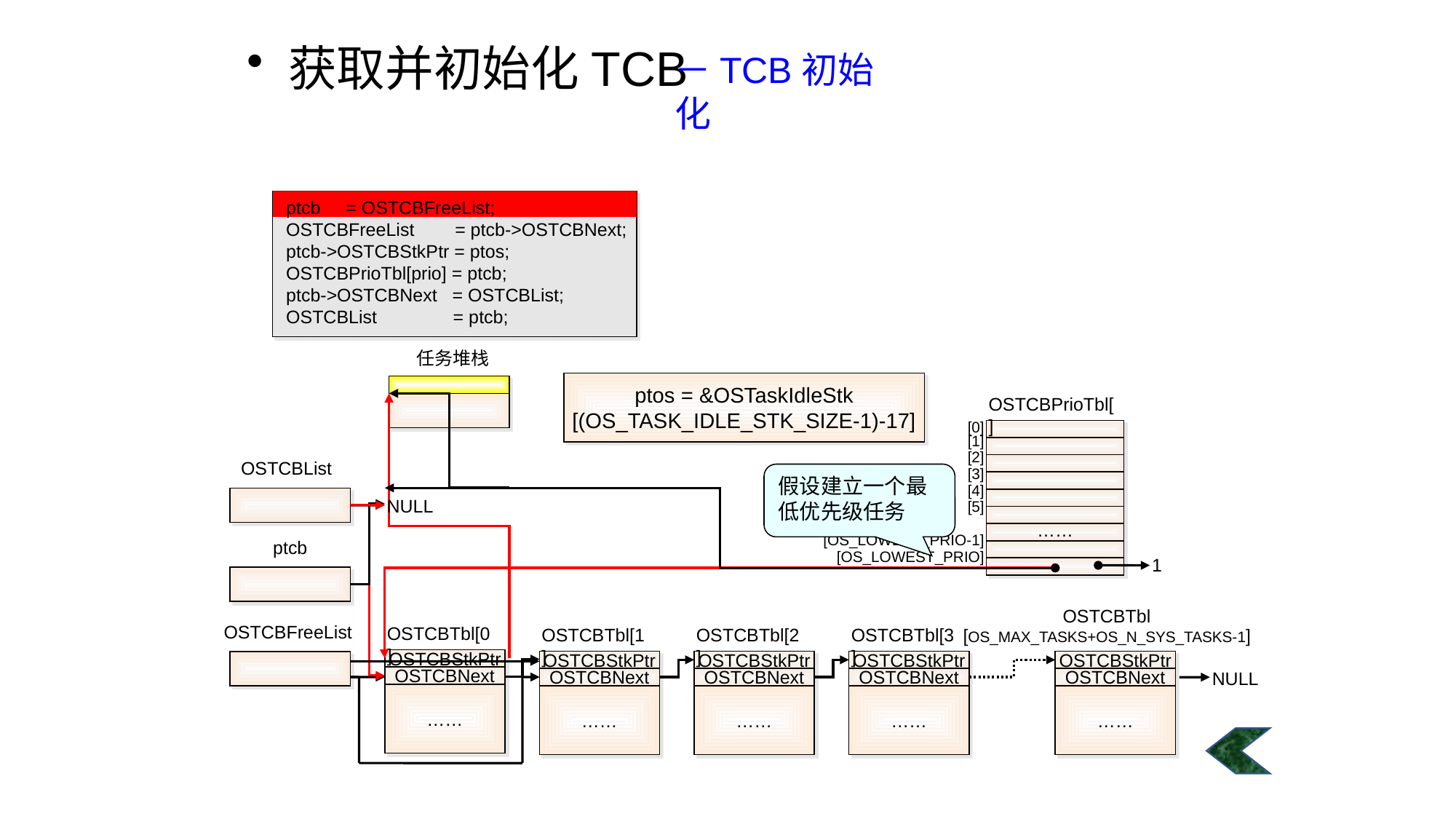

获取并初始化TCB
－TCB初始化
ptcb     = OSTCBFreeList;
OSTCBFreeList        = ptcb->OSTCBNext;
ptcb->OSTCBStkPtr = ptos;
OSTCBPrioTbl[prio] = ptcb;
ptcb->OSTCBNext   = OSTCBList;
OSTCBList               = ptcb;

任务堆栈

ptos = &OSTaskIdleStk
[(OS_TASK_IDLE_STK_SIZE-1)-17]

OSTCBPrioTbl[ ]
[0]
[1]
[2]
[3]
[4]
[5]

[OS_LOWEST_PRIO-1]
[OS_LOWEST_PRIO]

……

OSTCBList

假设建立一个最低优先级任务
NULL

ptcb

1

OSTCBTbl
[OS_MAX_TASKS+OS_N_SYS_TASKS-1]
OSTCBStkPtr
OSTCBNext
……
OSTCBFreeList

OSTCBTbl[0]
OSTCBStkPtr
OSTCBNext
……
OSTCBTbl[1]
OSTCBStkPtr
OSTCBNext
……
OSTCBTbl[2]
OSTCBStkPtr
OSTCBNext
……
OSTCBTbl[3]
OSTCBStkPtr
OSTCBNext
……

NULL